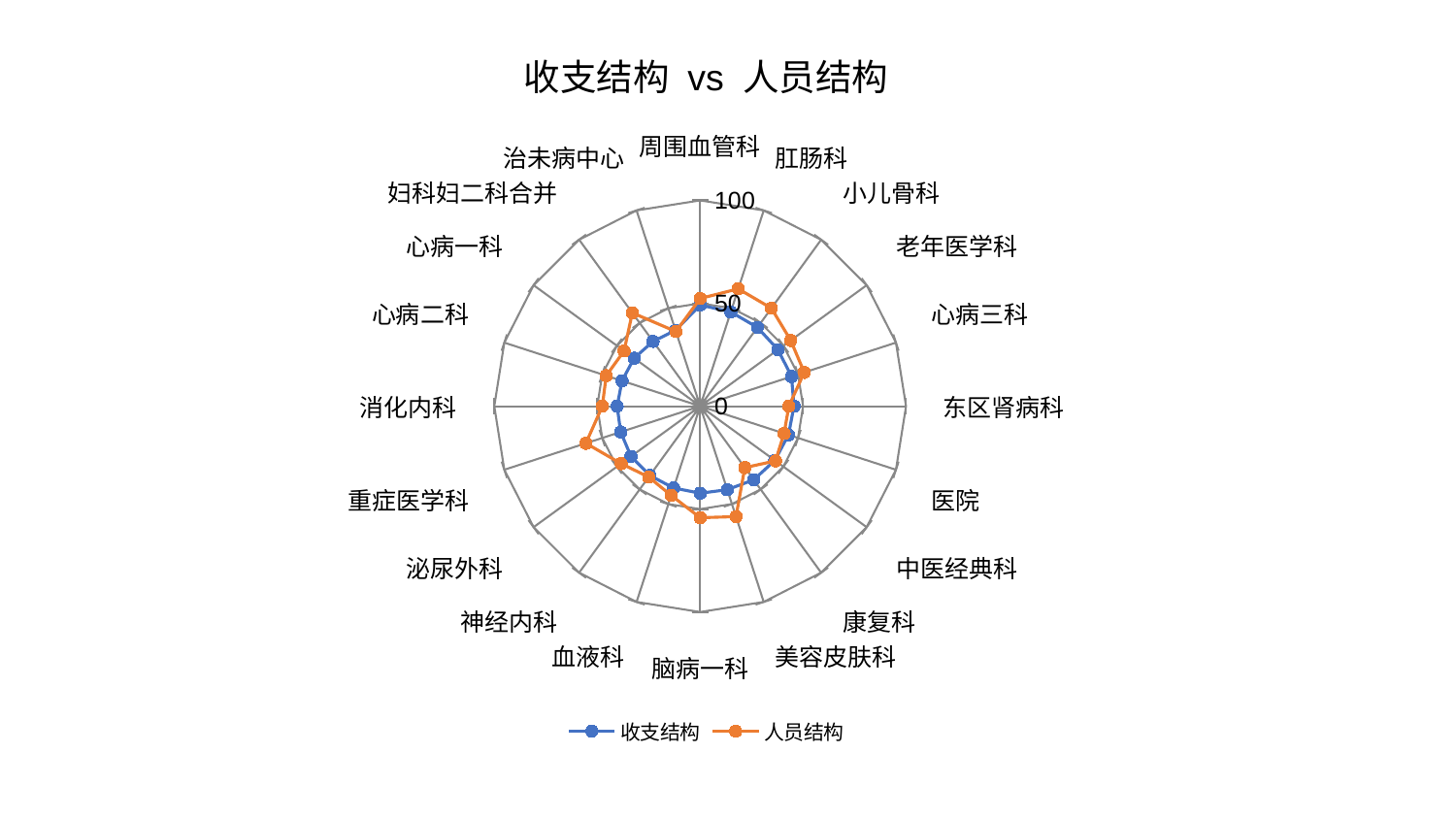

### Chart: 收支结构 vs 人员结构

| Category | 收支结构 | 人员结构 |
|---|---|---|
| 周围血管科 | 49.17870386800844 | 52.33076016810402 |
| 肛肠科 | 48.1761320613123 | 59.967325807460156 |
| 小儿骨科 | 47.345311594841526 | 58.877600821147254 |
| 老年医学科 | 46.74094434122343 | 54.38178232989339 |
| 心病三科 | 46.674918378772084 | 53.175100183580085 |
| 东区肾病科 | 45.590736420961974 | 43.10398185528851 |
| 医院 | 45.12190083528947 | 42.86508238593795 |
| 中医经典科 | 44.840212345838225 | 45.24659805652923 |
| 康复科 | 44.25195963125913 | 36.90277606582772 |
| 美容皮肤科 | 42.67550332474629 | 56.41893159721071 |
| 脑病一科 | 42.296864671971626 | 54.20072632524567 |
| 血液科 | 41.78324089798935 | 45.58343047019047 |
| 神经内科 | 41.60926365399533 | 42.56140341268176 |
| 泌尿外科 | 41.52738914233885 | 47.46543850768039 |
| 重症医学科 | 40.60107044076259 | 58.35768760773981 |
| 消化内科 | 40.33176117972464 | 47.51891743782882 |
| 心病二科 | 39.906932491018544 | 47.99387893190056 |
| 心病一科 | 39.64939481956954 | 45.68404620629132 |
| 妇科妇二科合并 | 38.93839783758429 | 56.05988153488441 |
| 治未病中心 | 38.72789884101734 | 38.146734311157 |
27